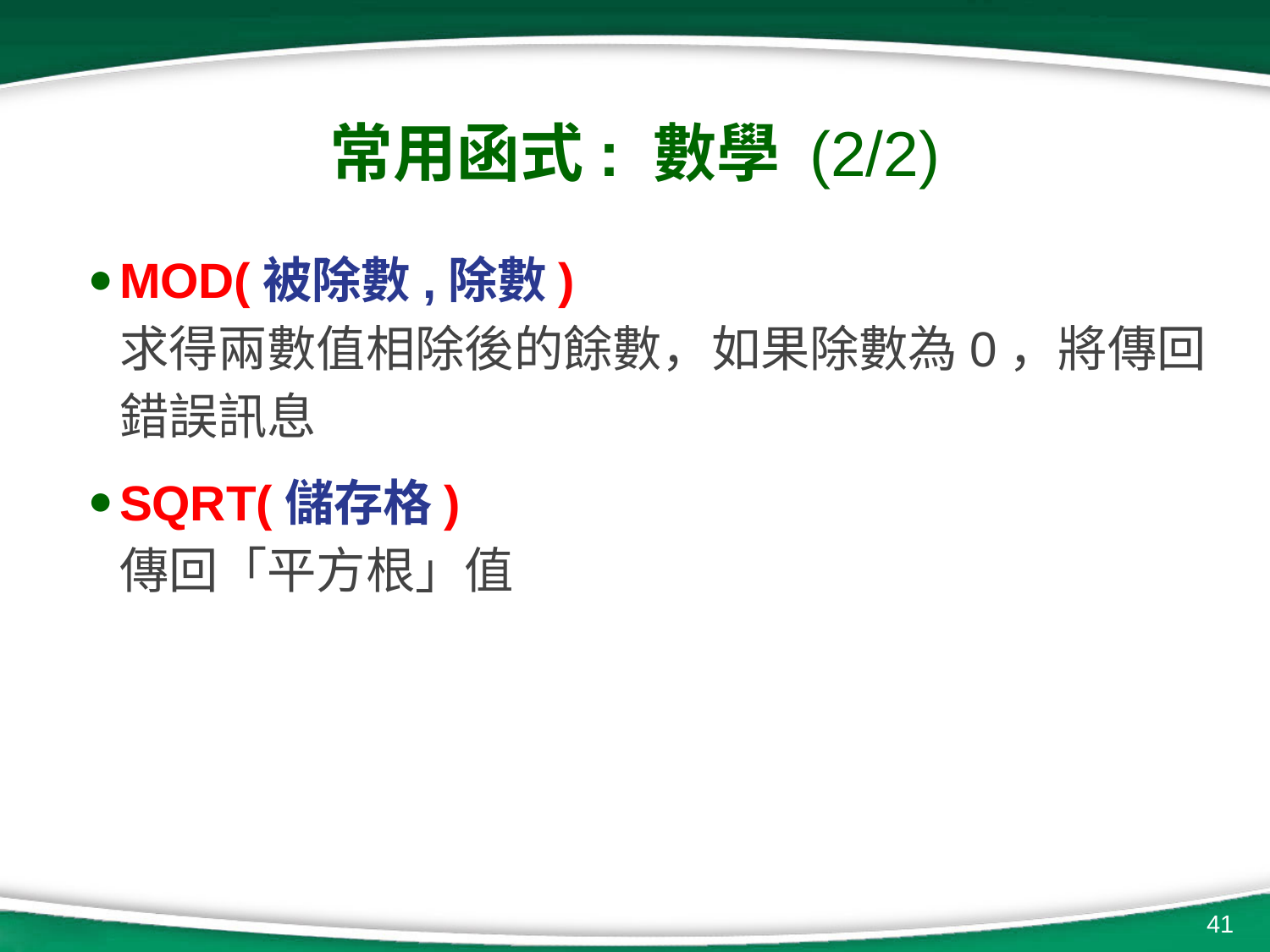

# 常用函式: 數學 (2/2)
MOD(被除數,除數)
求得兩數值相除後的餘數，如果除數為0，將傳回錯誤訊息
SQRT(儲存格)
傳回「平方根」值
41